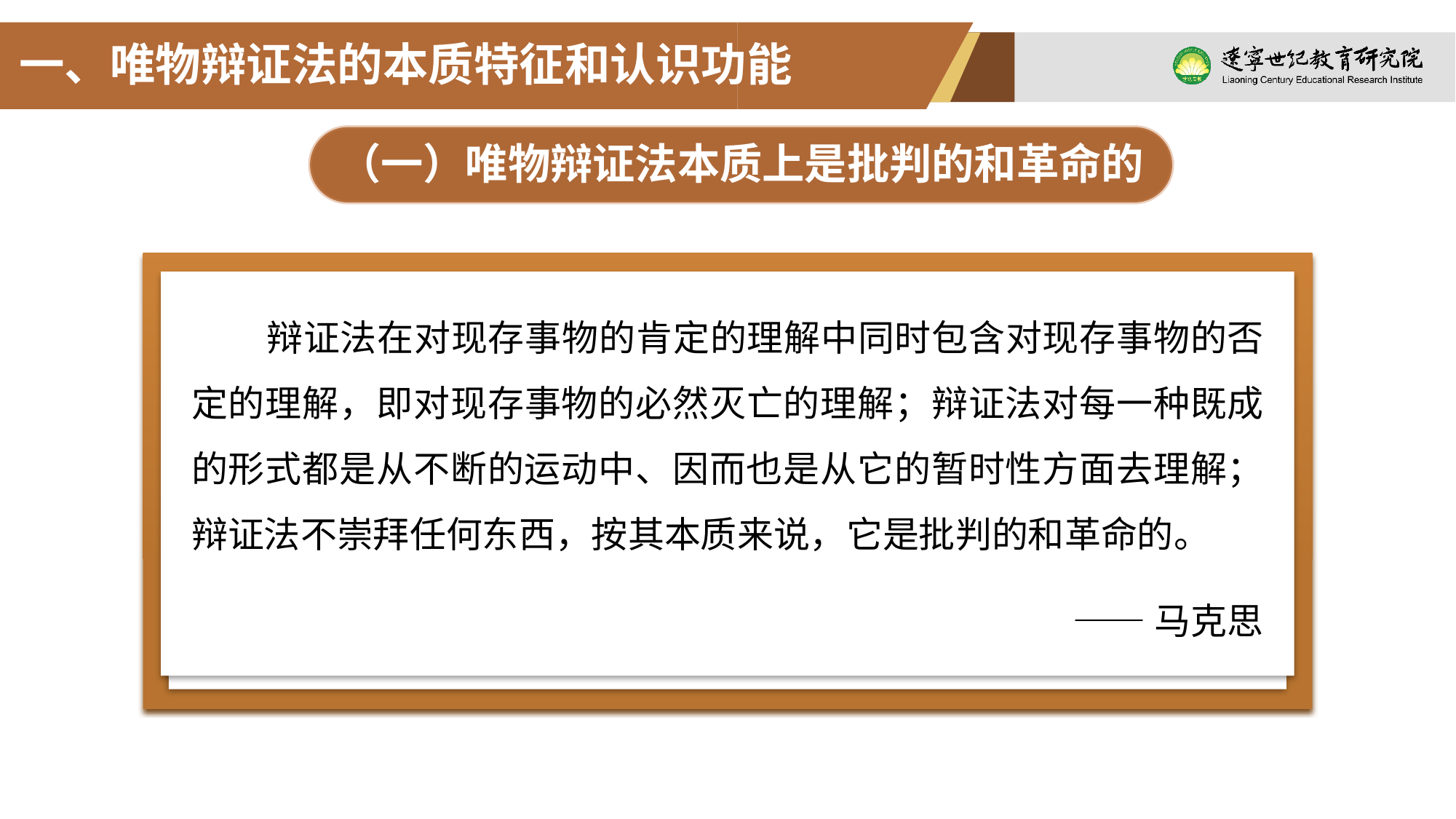

一、唯物辩证法的本质特征和认识功能
（一）唯物辩证法本质上是批判的和革命的

辩证法在对现存事物的肯定的理解中同时包含对现存事物的否定的理解，即对现存事物的必然灭亡的理解；辩证法对每一种既成的形式都是从不断的运动中、因而也是从它的暂时性方面去理解；辩证法不崇拜任何东西，按其本质来说，它是批判的和革命的。
——马克思